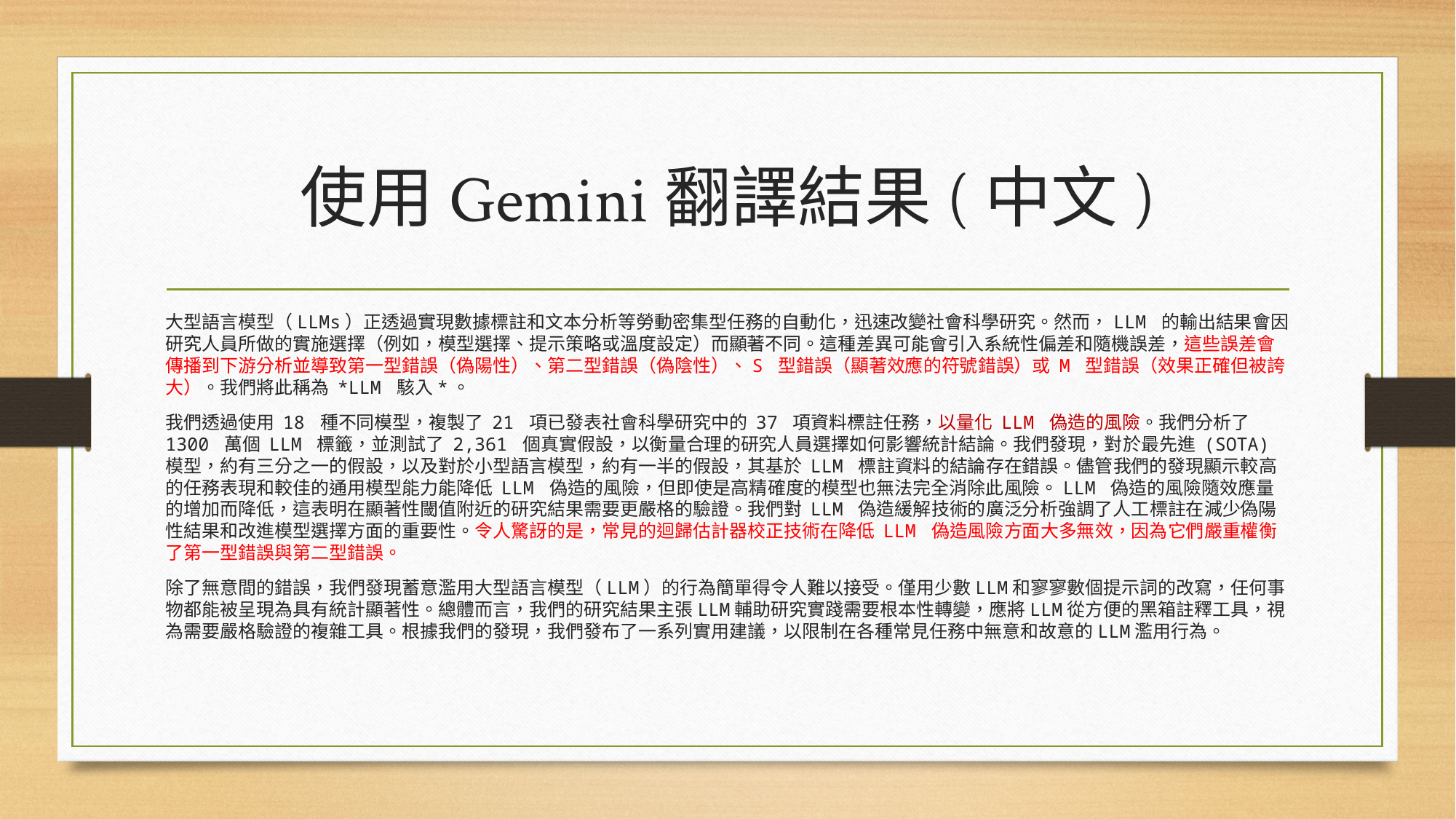

# 使用Gemini翻譯結果(中文)
大型語言模型（LLMs）正透過實現數據標註和文本分析等勞動密集型任務的自動化，迅速改變社會科學研究。然而，LLM 的輸出結果會因研究人員所做的實施選擇（例如，模型選擇、提示策略或溫度設定）而顯著不同。這種差異可能會引入系統性偏差和隨機誤差，這些誤差會傳播到下游分析並導致第一型錯誤（偽陽性）、第二型錯誤（偽陰性）、S 型錯誤（顯著效應的符號錯誤）或 M 型錯誤（效果正確但被誇大）。我們將此稱為 *LLM 駭入*。
我們透過使用 18 種不同模型，複製了 21 項已發表社會科學研究中的 37 項資料標註任務，以量化 LLM 偽造的風險。我們分析了 1300 萬個 LLM 標籤，並測試了 2,361 個真實假設，以衡量合理的研究人員選擇如何影響統計結論。我們發現，對於最先進 (SOTA) 模型，約有三分之一的假設，以及對於小型語言模型，約有一半的假設，其基於 LLM 標註資料的結論存在錯誤。儘管我們的發現顯示較高的任務表現和較佳的通用模型能力能降低 LLM 偽造的風險，但即使是高精確度的模型也無法完全消除此風險。LLM 偽造的風險隨效應量的增加而降低，這表明在顯著性閾值附近的研究結果需要更嚴格的驗證。我們對 LLM 偽造緩解技術的廣泛分析強調了人工標註在減少偽陽性結果和改進模型選擇方面的重要性。令人驚訝的是，常見的迴歸估計器校正技術在降低 LLM 偽造風險方面大多無效，因為它們嚴重權衡了第一型錯誤與第二型錯誤。
除了無意間的錯誤，我們發現蓄意濫用大型語言模型（LLM）的行為簡單得令人難以接受。僅用少數LLM和寥寥數個提示詞的改寫，任何事物都能被呈現為具有統計顯著性。總體而言，我們的研究結果主張LLM輔助研究實踐需要根本性轉變，應將LLM從方便的黑箱註釋工具，視為需要嚴格驗證的複雜工具。根據我們的發現，我們發布了一系列實用建議，以限制在各種常見任務中無意和故意的LLM濫用行為。